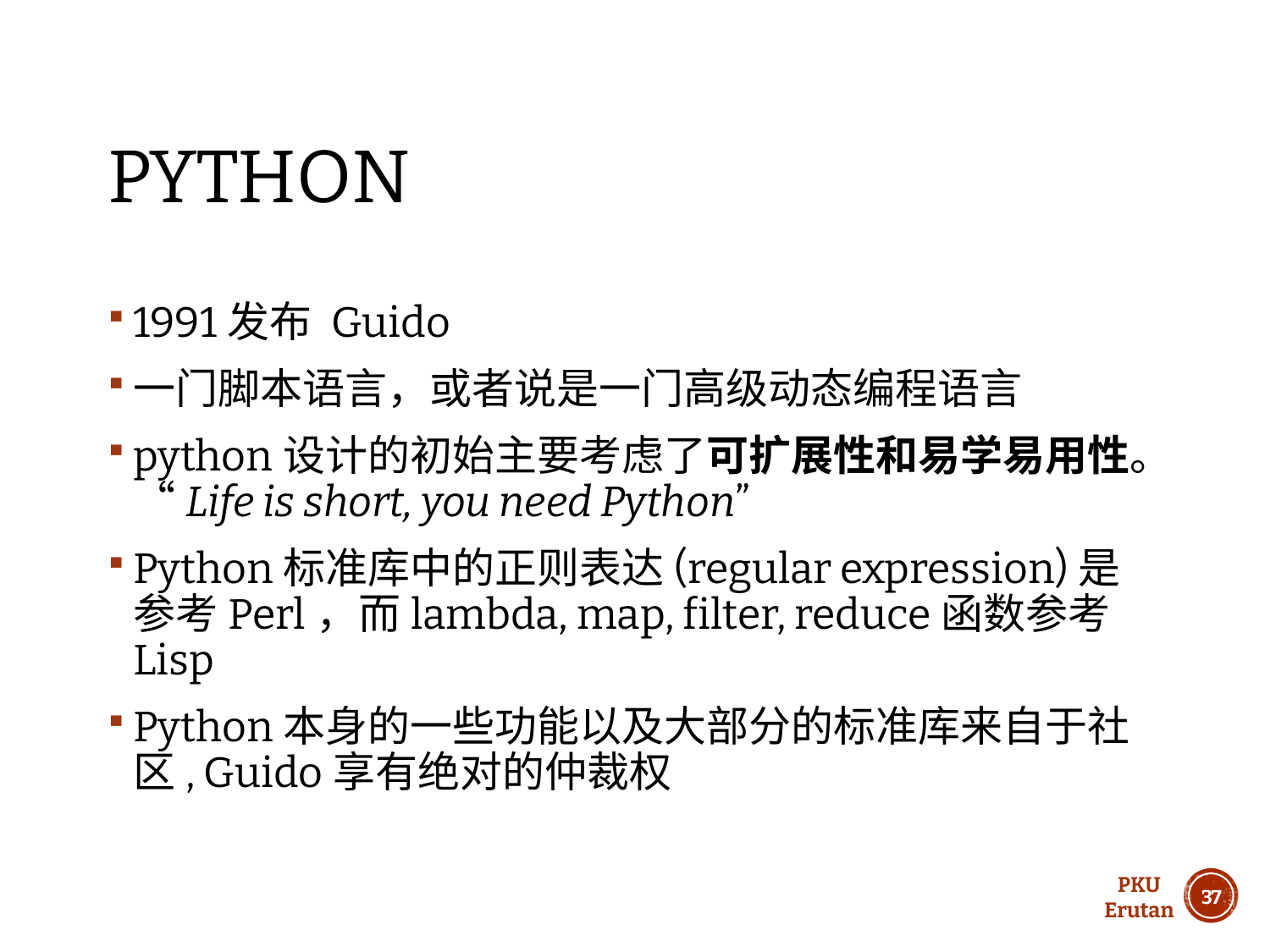

# python
1991发布 Guido
一门脚本语言，或者说是一门高级动态编程语言
python设计的初始主要考虑了可扩展性和易学易用性。“Life is short, you need Python”
Python标准库中的正则表达(regular expression)是参考Perl，而lambda, map, filter, reduce函数参考Lisp
Python本身的一些功能以及大部分的标准库来自于社区, Guido享有绝对的仲裁权
PKU
Erutan
37